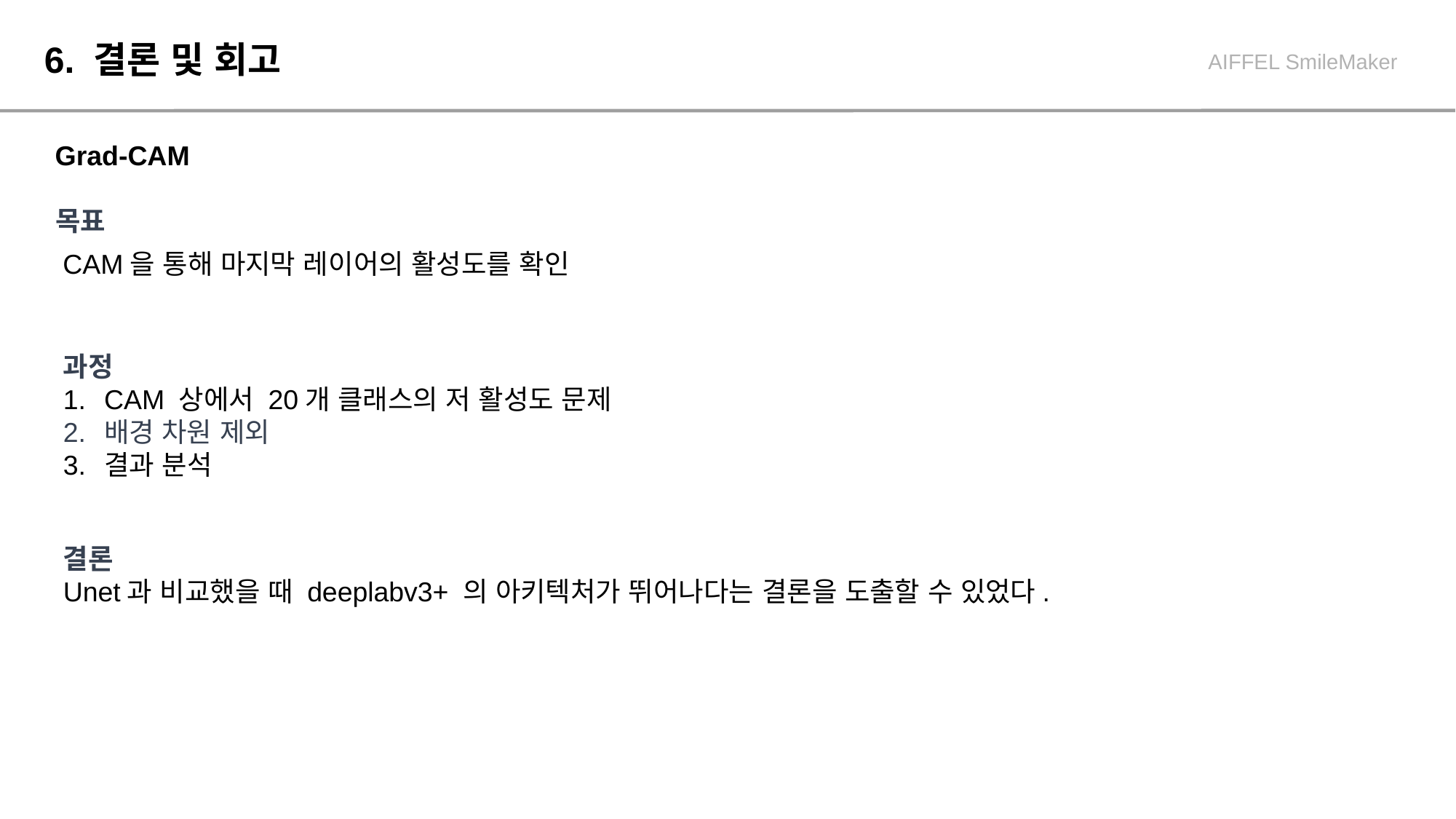

# 6. 결론 및 회고
AIFFEL SmileMaker
Grad-CAM
목표
 CAM을 통해 마지막 레이어의 활성도를 확인

과정
CAM 상에서 20개 클래스의 저 활성도 문제
배경 차원 제외
결과 분석
결론
Unet과 비교했을 때 deeplabv3+ 의 아키텍처가 뛰어나다는 결론을 도출할 수 있었다.
31